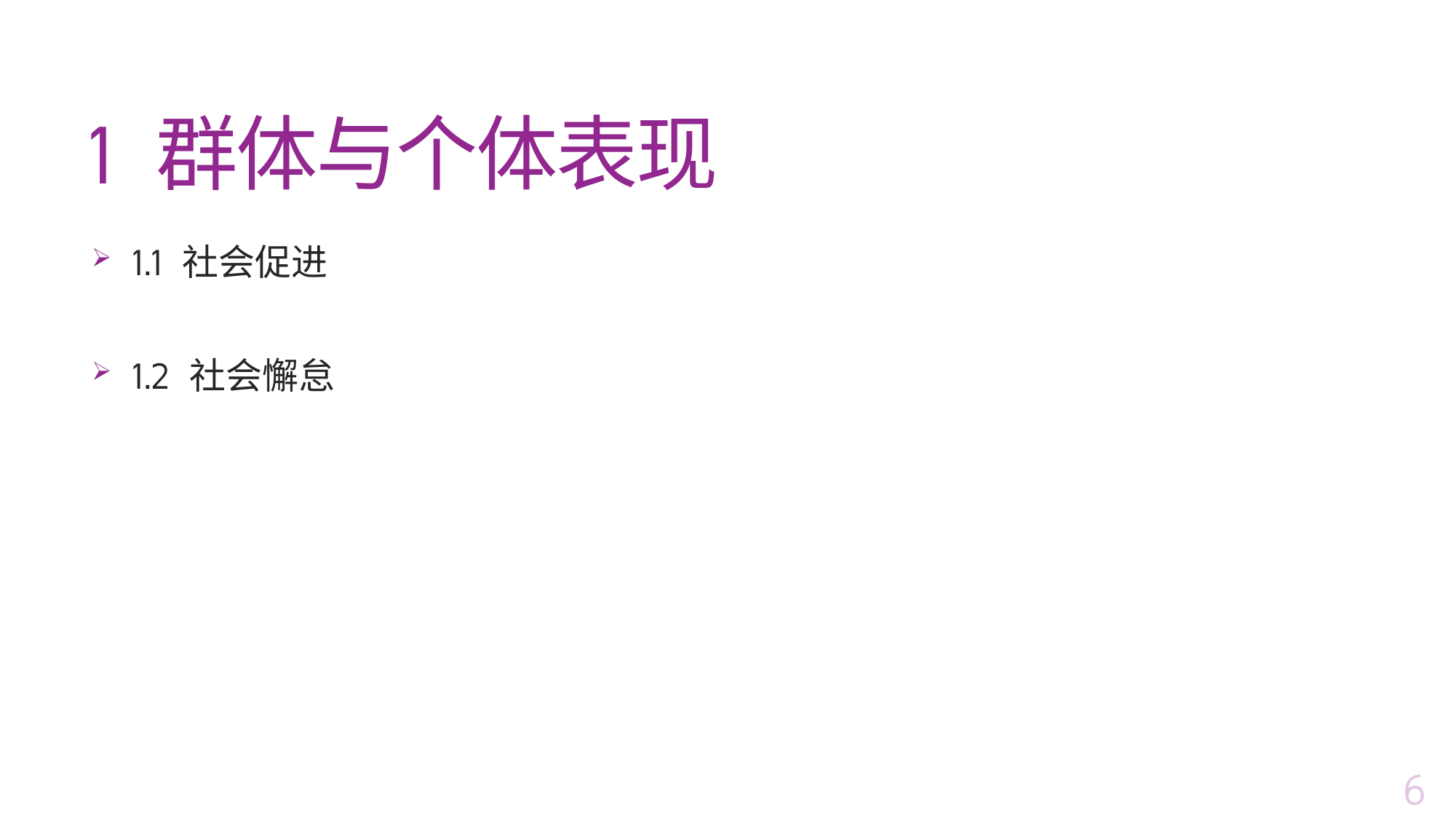

# 1 群体与个体表现
1.1 社会促进

1.2 社会懈怠
6